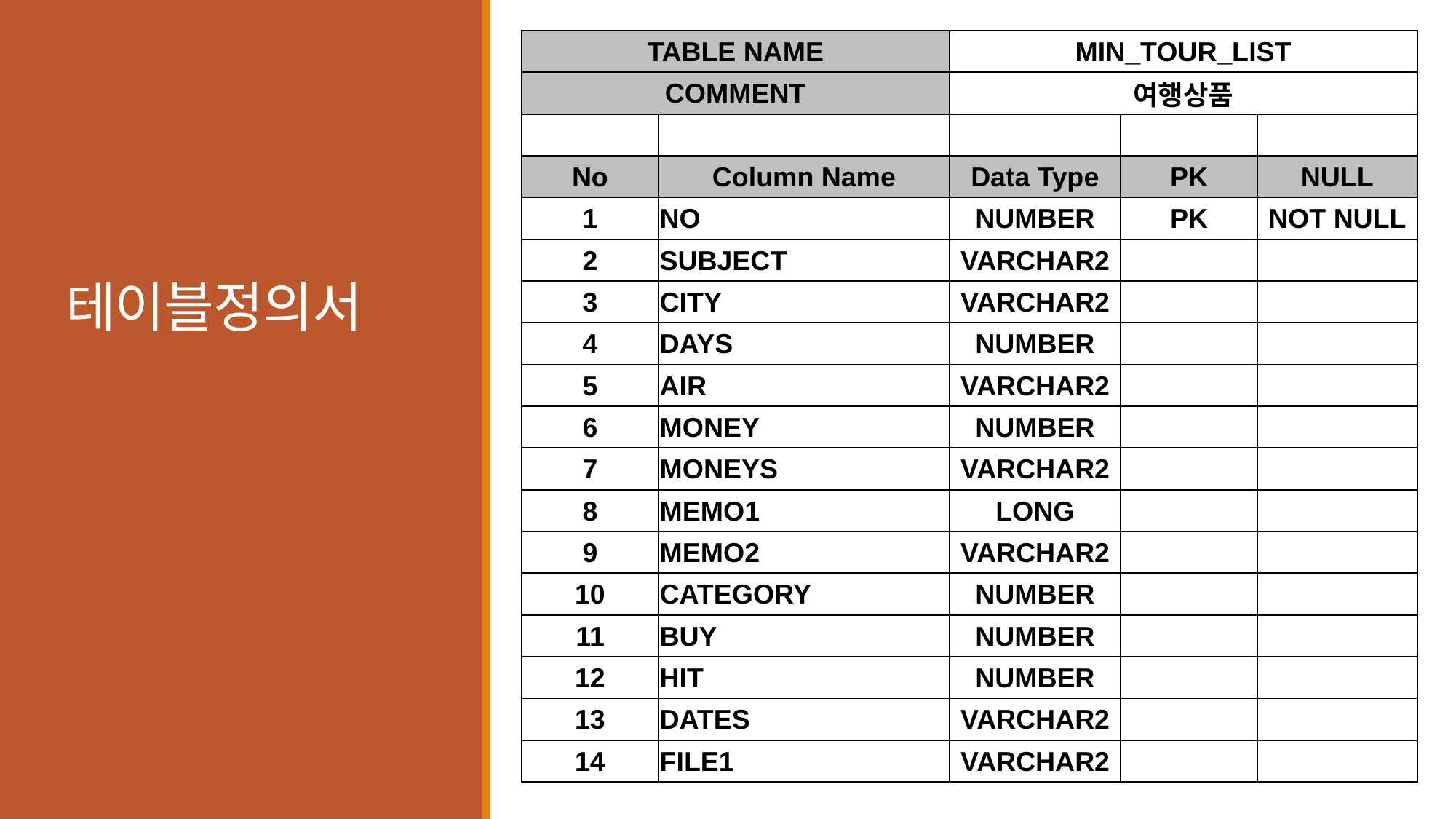

| TABLE NAME |  | MIN\_TOUR\_LIST |  |  |
| --- | --- | --- | --- | --- |
| COMMENT |  | 여행상품 |  |  |
|  |  |  |  |  |
| No | Column Name | Data Type | PK | NULL |
| 1 | NO | NUMBER | PK | NOT NULL |
| 2 | SUBJECT | VARCHAR2 |  |  |
| 3 | CITY | VARCHAR2 |  |  |
| 4 | DAYS | NUMBER |  |  |
| 5 | AIR | VARCHAR2 |  |  |
| 6 | MONEY | NUMBER |  |  |
| 7 | MONEYS | VARCHAR2 |  |  |
| 8 | MEMO1 | LONG |  |  |
| 9 | MEMO2 | VARCHAR2 |  |  |
| 10 | CATEGORY | NUMBER |  |  |
| 11 | BUY | NUMBER |  |  |
| 12 | HIT | NUMBER |  |  |
| 13 | DATES | VARCHAR2 |  |  |
| 14 | FILE1 | VARCHAR2 |  |  |
# 테이블정의서